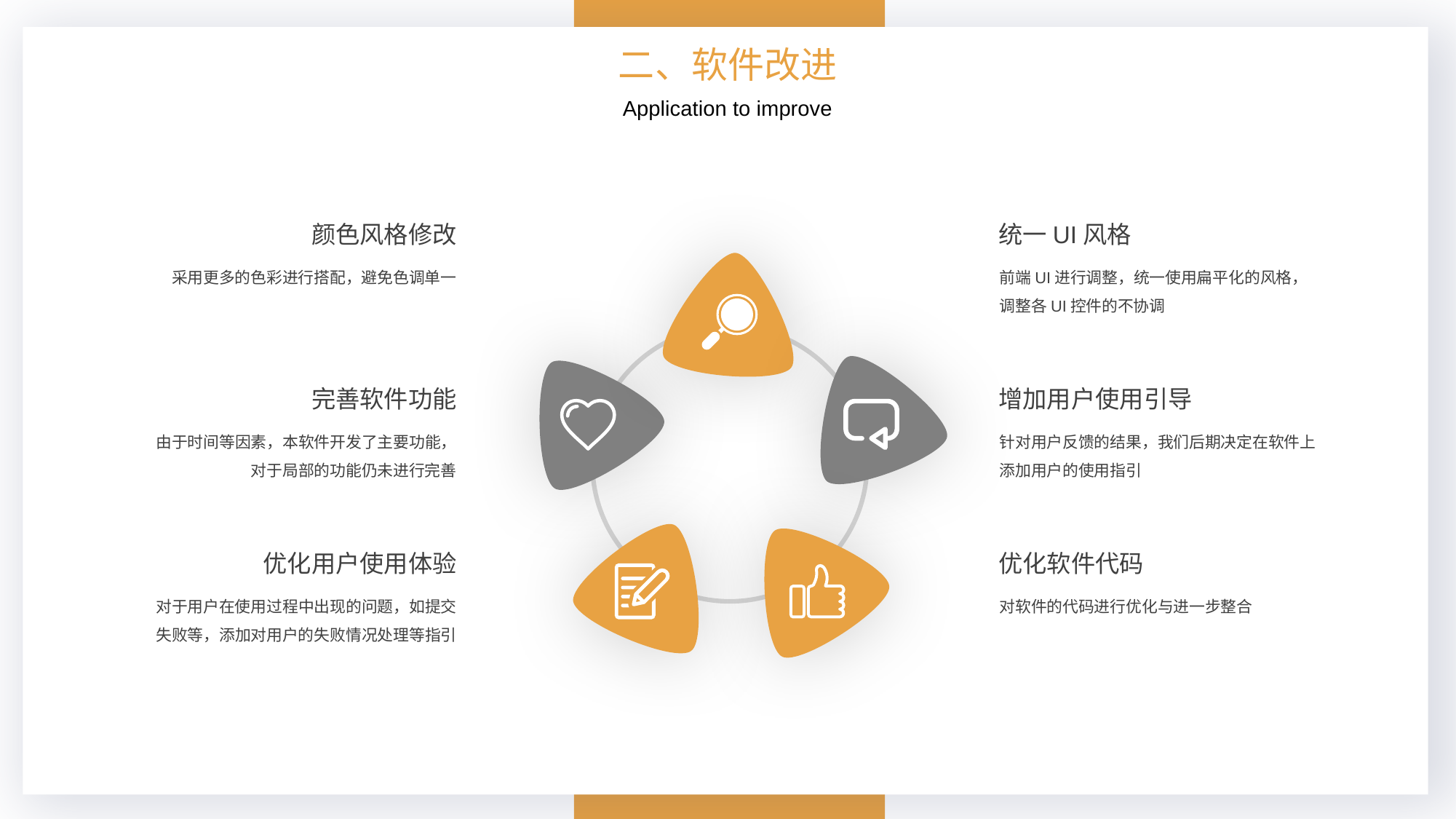

二、软件改进
Application to improve
颜色风格修改
采用更多的色彩进行搭配，避免色调单一
统一UI风格
前端UI进行调整，统一使用扁平化的风格，调整各UI控件的不协调

完善软件功能
由于时间等因素，本软件开发了主要功能，对于局部的功能仍未进行完善
增加用户使用引导
针对用户反馈的结果，我们后期决定在软件上添加用户的使用指引
优化用户使用体验
对于用户在使用过程中出现的问题，如提交失败等，添加对用户的失败情况处理等指引
优化软件代码
对软件的代码进行优化与进一步整合